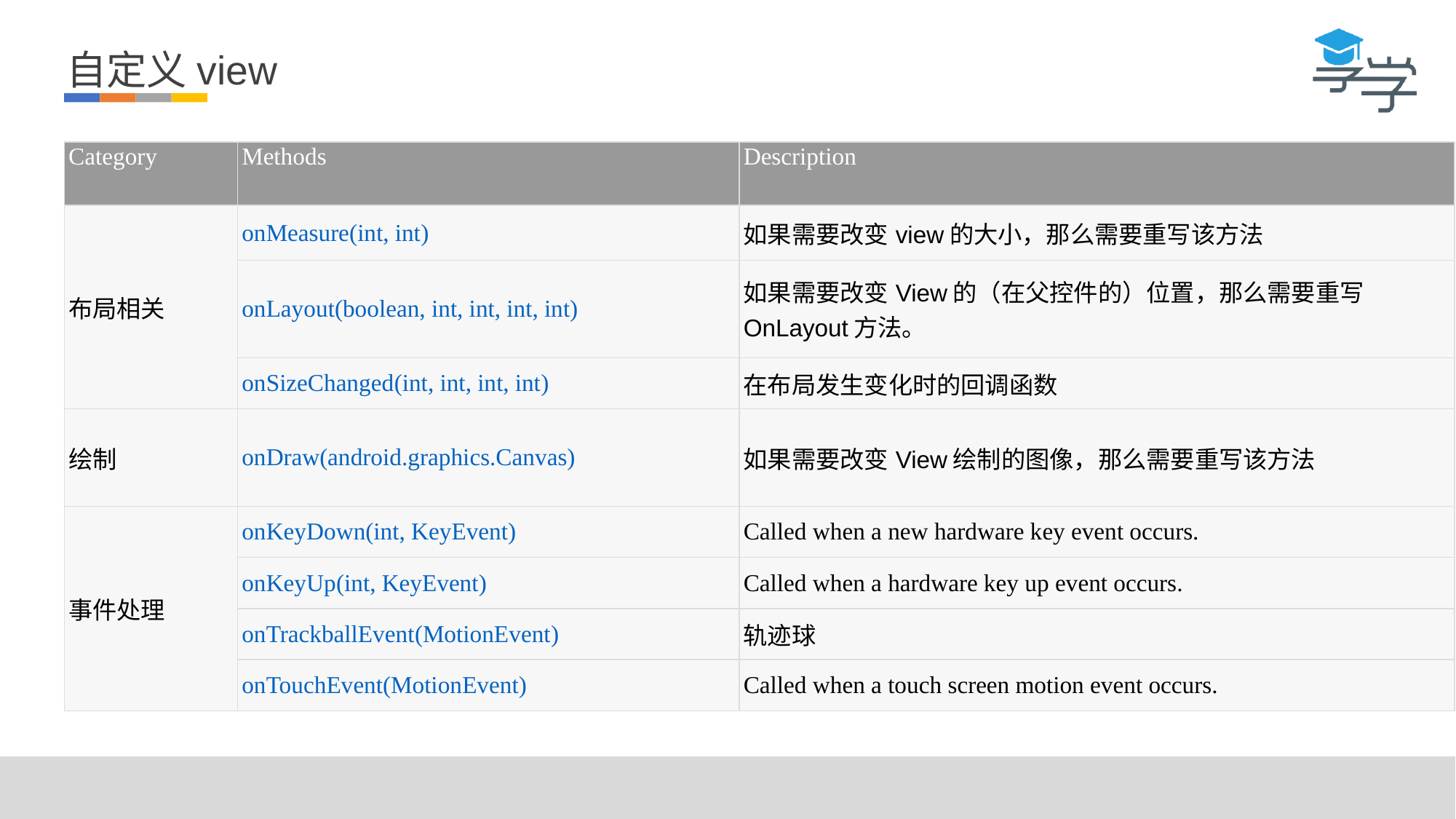

自定义view

| Category | Methods | Description |
| --- | --- | --- |
| 布局相关 | onMeasure(int, int) | 如果需要改变view的大小，那么需要重写该方法 |
|  | onLayout(boolean, int, int, int, int) | 如果需要改变View的（在父控件的）位置，那么需要重写OnLayout方法。 |
|  | onSizeChanged(int, int, int, int) | 在布局发生变化时的回调函数 |
| 绘制 | onDraw(android.graphics.Canvas) | 如果需要改变View绘制的图像，那么需要重写该方法 |
| 事件处理 | onKeyDown(int, KeyEvent) | Called when a new hardware key event occurs. |
|  | onKeyUp(int, KeyEvent) | Called when a hardware key up event occurs. |
|  | onTrackballEvent(MotionEvent) | 轨迹球 |
|  | onTouchEvent(MotionEvent) | Called when a touch screen motion event occurs. |